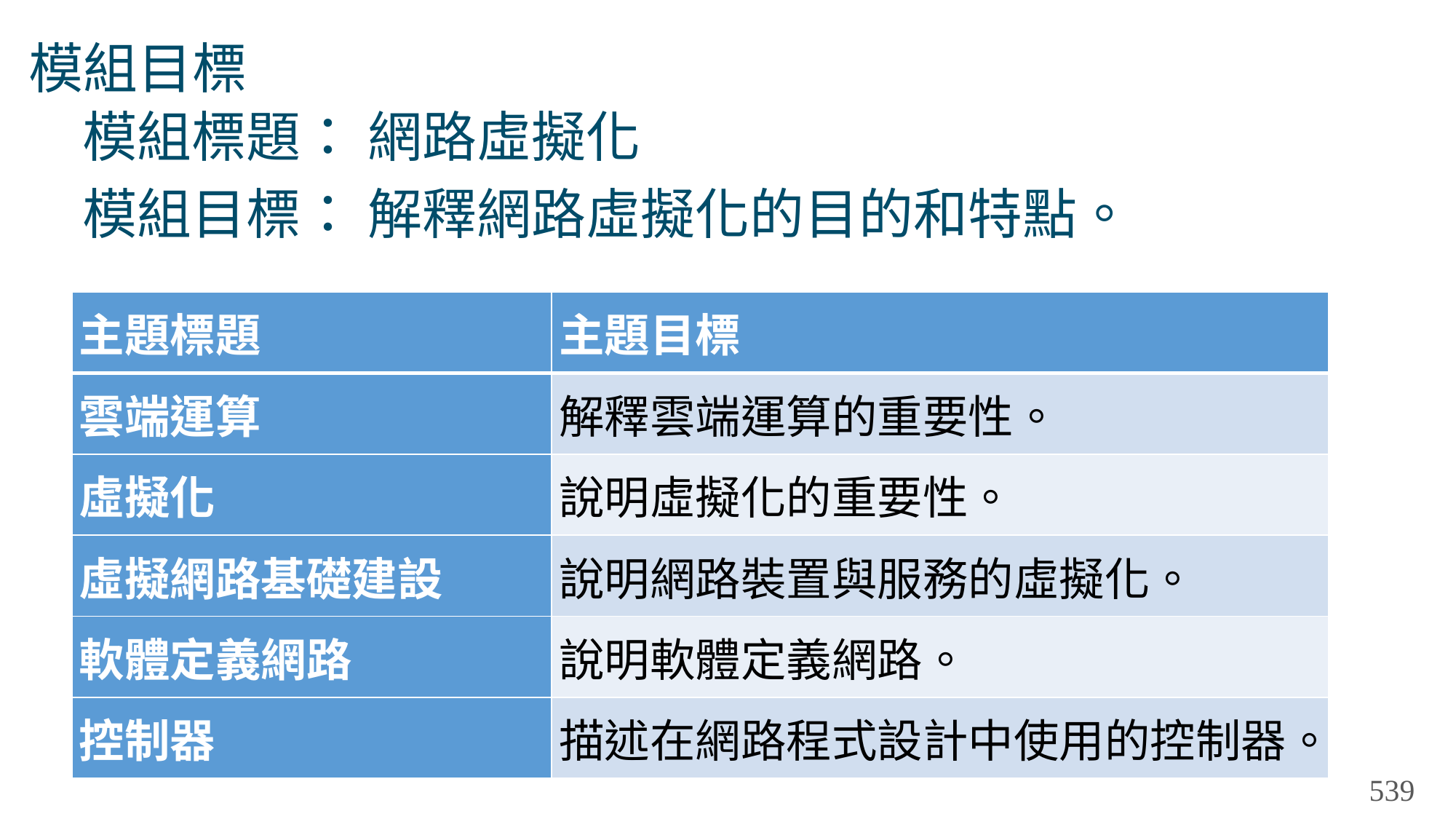

# 模組目標
模組標題： 網路虛擬化
模組目標： 解釋網路虛擬化的目的和特點。
| 主題標題 | 主題目標 |
| --- | --- |
| 雲端運算 | 解釋雲端運算的重要性。 |
| 虛擬化 | 說明虛擬化的重要性。 |
| 虛擬網路基礎建設 | 說明網路裝置與服務的虛擬化。 |
| 軟體定義網路 | 說明軟體定義網路。 |
| 控制器 | 描述在網路程式設計中使用的控制器。 |
539